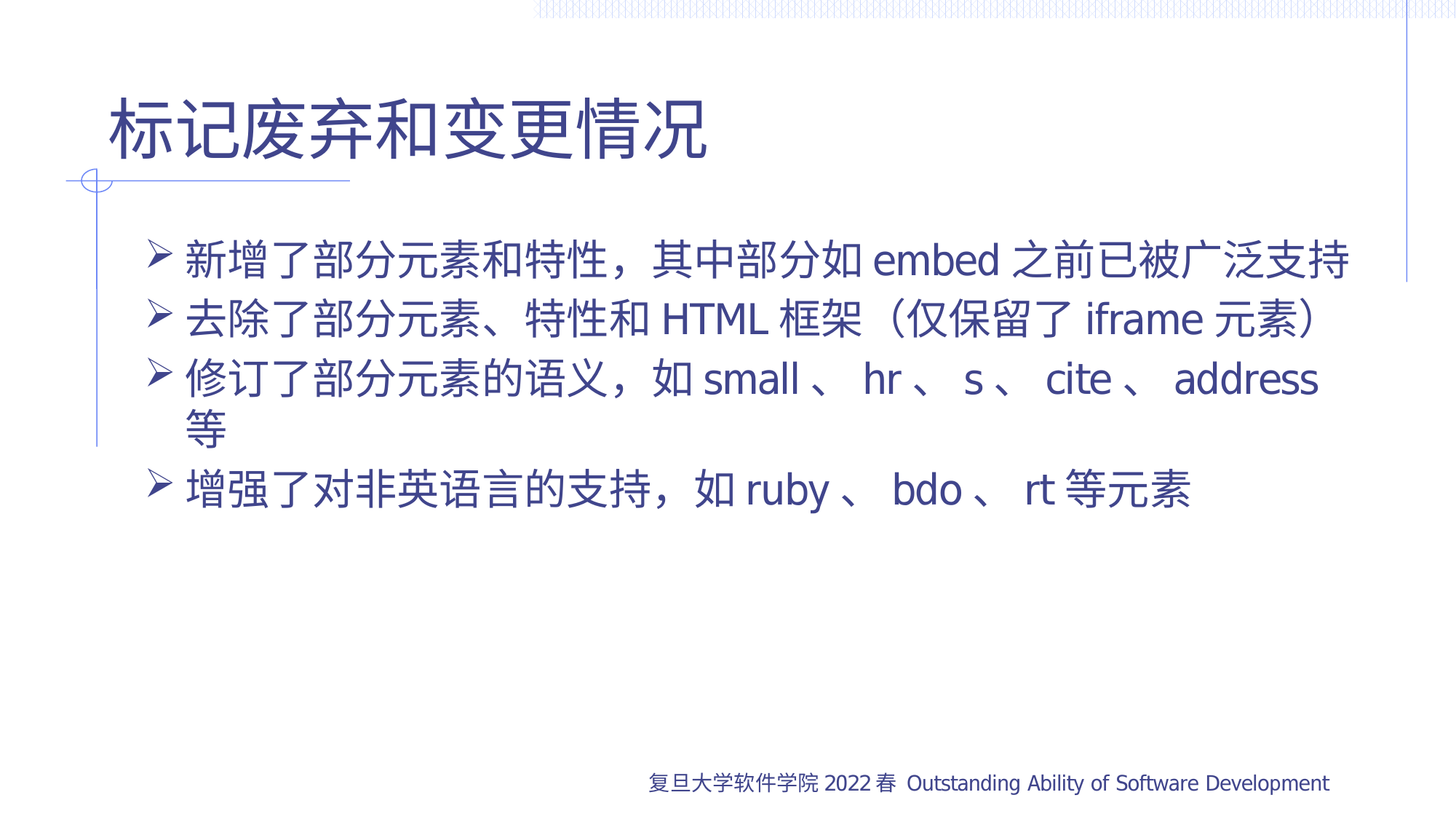

# 标记废弃和变更情况
新增了部分元素和特性，其中部分如embed之前已被广泛支持
去除了部分元素、特性和HTML框架（仅保留了iframe元素）
修订了部分元素的语义，如small、hr、s、cite、address等
增强了对非英语言的支持，如ruby、bdo、rt等元素